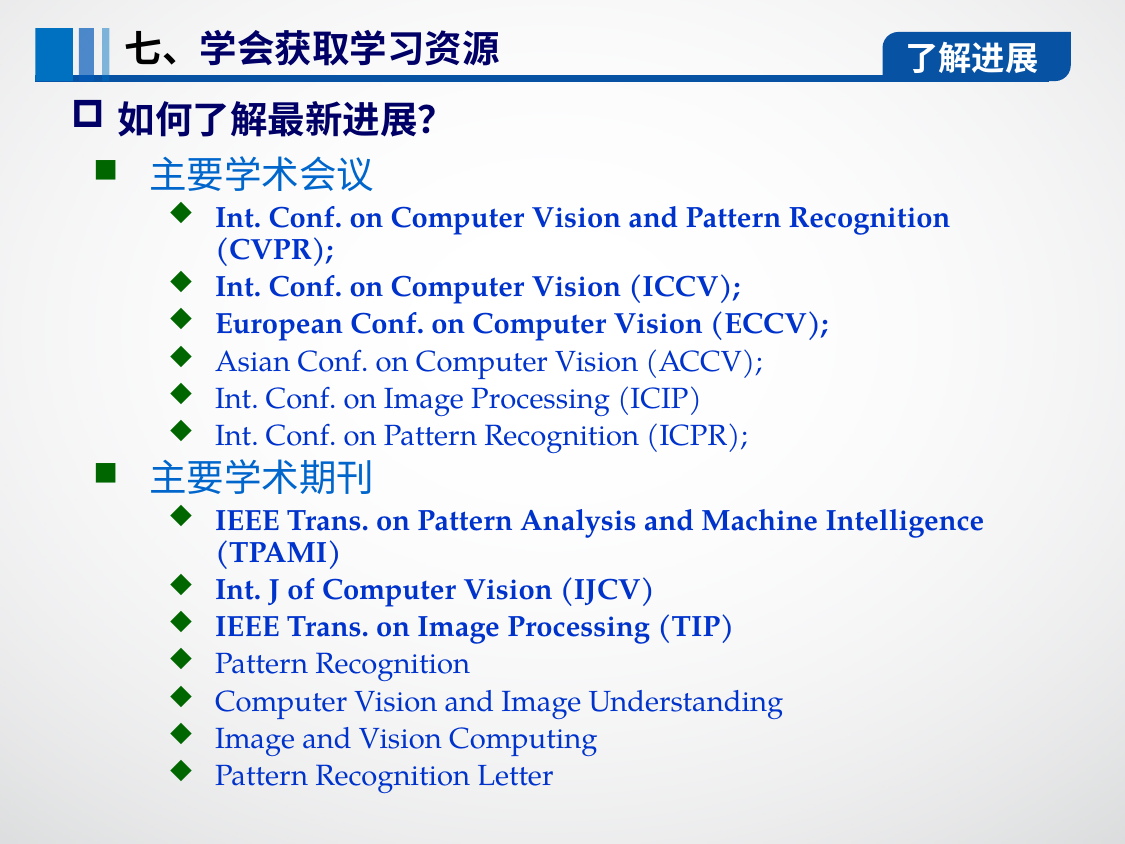

七、学会获取学习资源
了解进展
如何了解最新进展？
主要学术会议
Int. Conf. on Computer Vision and Pattern Recognition (CVPR);
Int. Conf. on Computer Vision (ICCV);
European Conf. on Computer Vision (ECCV);
Asian Conf. on Computer Vision (ACCV);
Int. Conf. on Image Processing (ICIP)
Int. Conf. on Pattern Recognition (ICPR);
主要学术期刊
IEEE Trans. on Pattern Analysis and Machine Intelligence (TPAMI)
Int. J of Computer Vision (IJCV)
IEEE Trans. on Image Processing (TIP)
Pattern Recognition
Computer Vision and Image Understanding
Image and Vision Computing
Pattern Recognition Letter

46